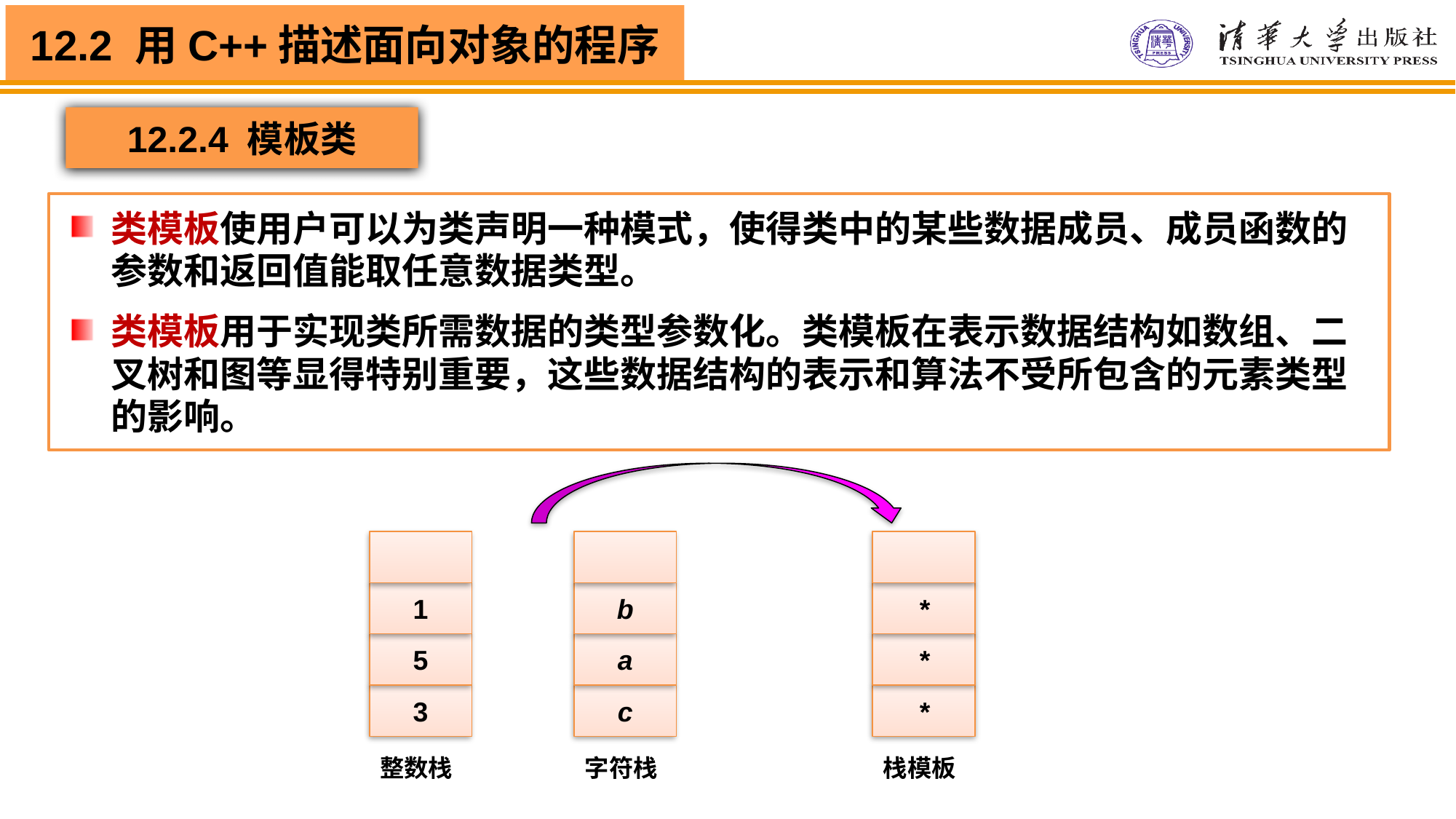

12.2.4 模板类
类模板使用户可以为类声明一种模式，使得类中的某些数据成员、成员函数的参数和返回值能取任意数据类型。
类模板用于实现类所需数据的类型参数化。类模板在表示数据结构如数组、二叉树和图等显得特别重要，这些数据结构的表示和算法不受所包含的元素类型的影响。

*
*
*
栈模板

1
b
5
a
3
c
整数栈
字符栈